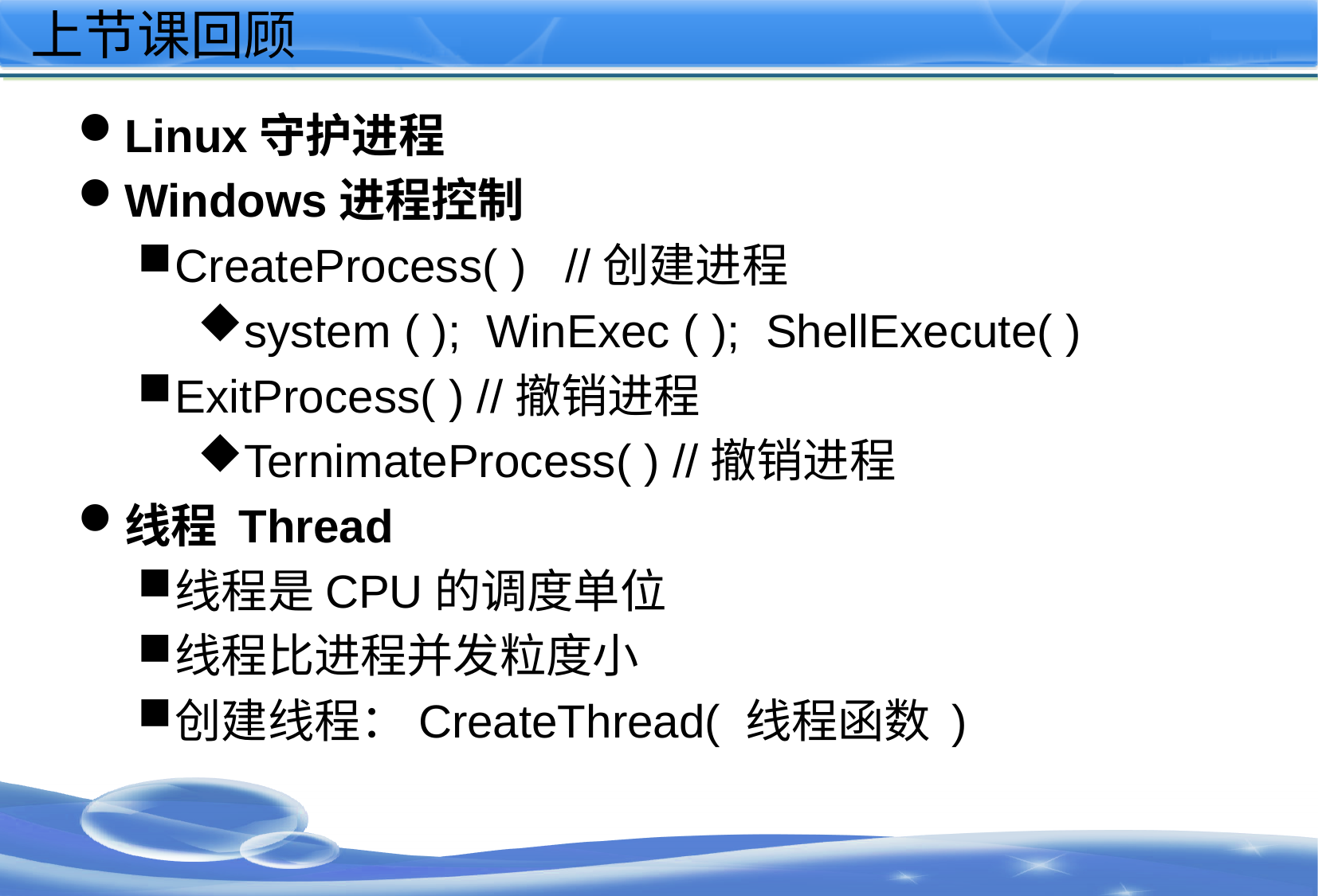

# 上节课回顾
Linux守护进程
Windows进程控制
CreateProcess( )   //创建进程
system ( );  WinExec ( );  ShellExecute( )
ExitProcess( ) //撤销进程
TernimateProcess( ) //撤销进程
线程 Thread
线程是CPU的调度单位
线程比进程并发粒度小
创建线程：CreateThread( 线程函数 )